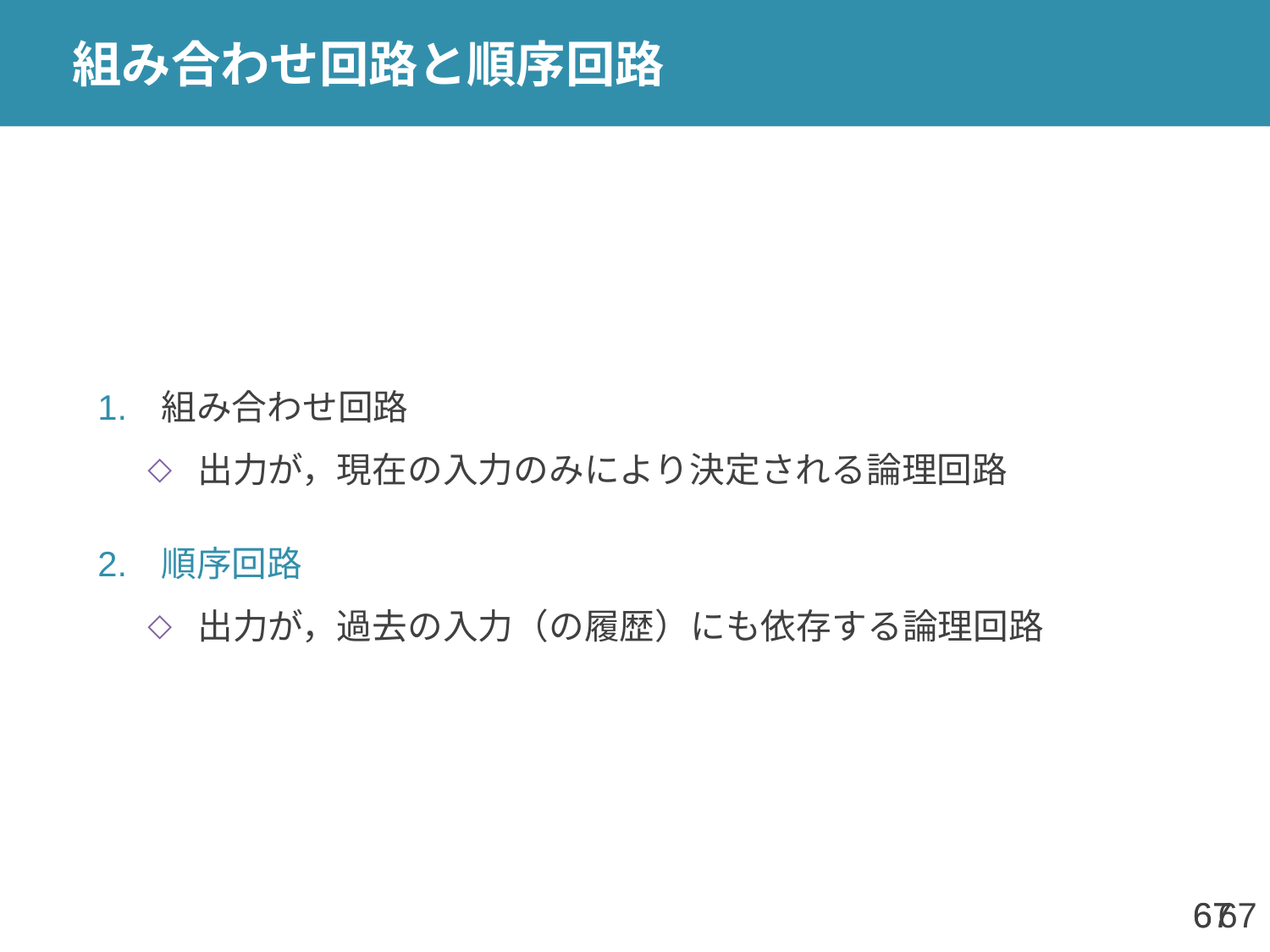

# 組み合わせ回路と順序回路
組み合わせ回路
出力が，現在の入力のみにより決定される論理回路
順序回路
出力が，過去の入力（の履歴）にも依存する論理回路
67